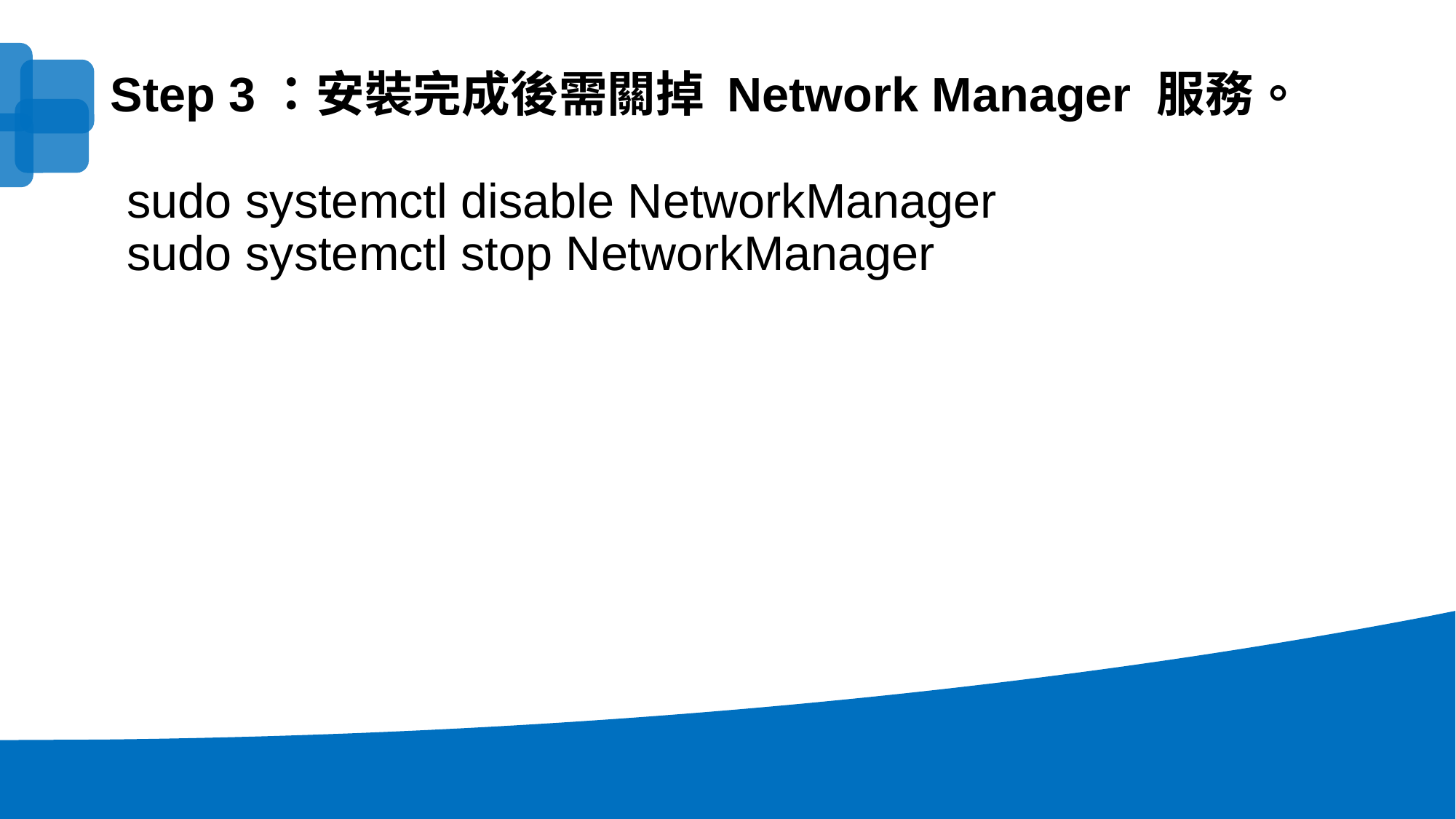

Step 3：安裝完成後需關掉 Network Manager 服務。
sudo systemctl disable NetworkManager
sudo systemctl stop NetworkManager